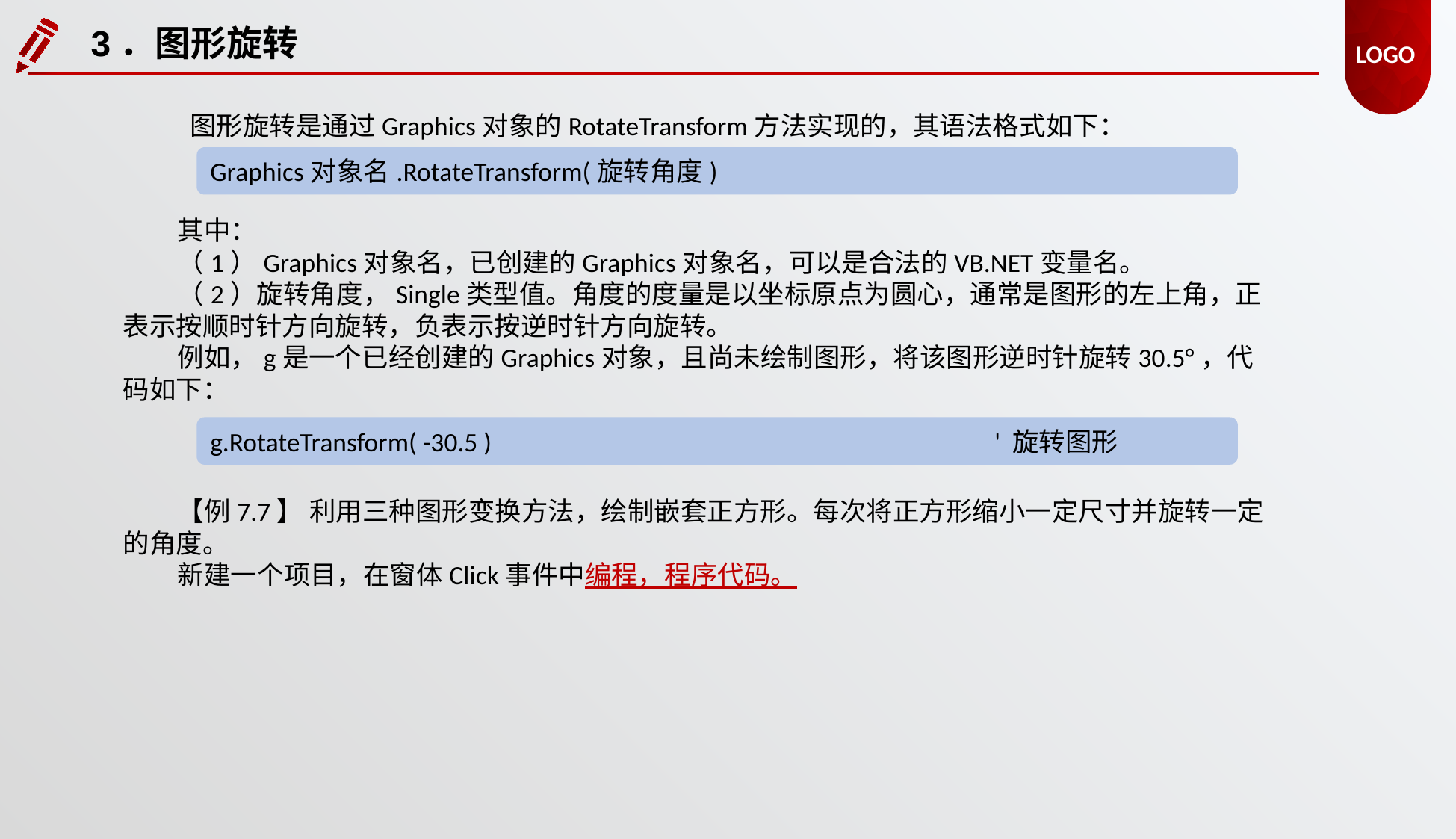

3．图形旋转
图形旋转是通过Graphics对象的RotateTransform方法实现的，其语法格式如下：
Graphics对象名.RotateTransform(旋转角度)
其中：
（1）Graphics对象名，已创建的Graphics对象名，可以是合法的VB.NET变量名。
（2）旋转角度，Single类型值。角度的度量是以坐标原点为圆心，通常是图形的左上角，正表示按顺时针方向旋转，负表示按逆时针方向旋转。
例如，g是一个已经创建的Graphics对象，且尚未绘制图形，将该图形逆时针旋转30.5°，代码如下：
g.RotateTransform( -30.5 )					' 旋转图形
【例7.7】 利用三种图形变换方法，绘制嵌套正方形。每次将正方形缩小一定尺寸并旋转一定的角度。
新建一个项目，在窗体Click事件中编程，程序代码。